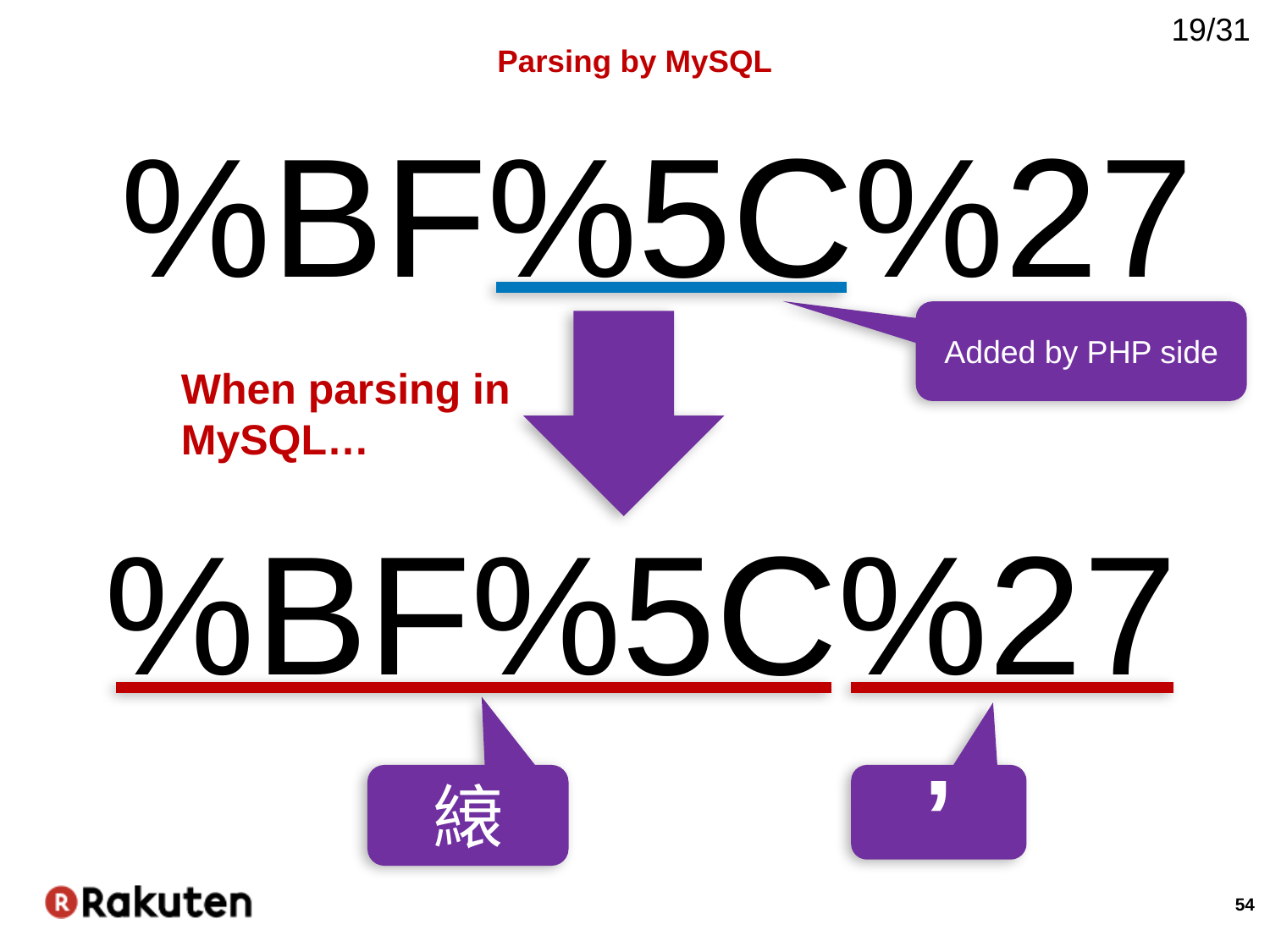

19/31
# Parsing by MySQL
%BF%5C%27

Added by PHP side

When parsing in MySQL…
%BF%5C%27
’
縗